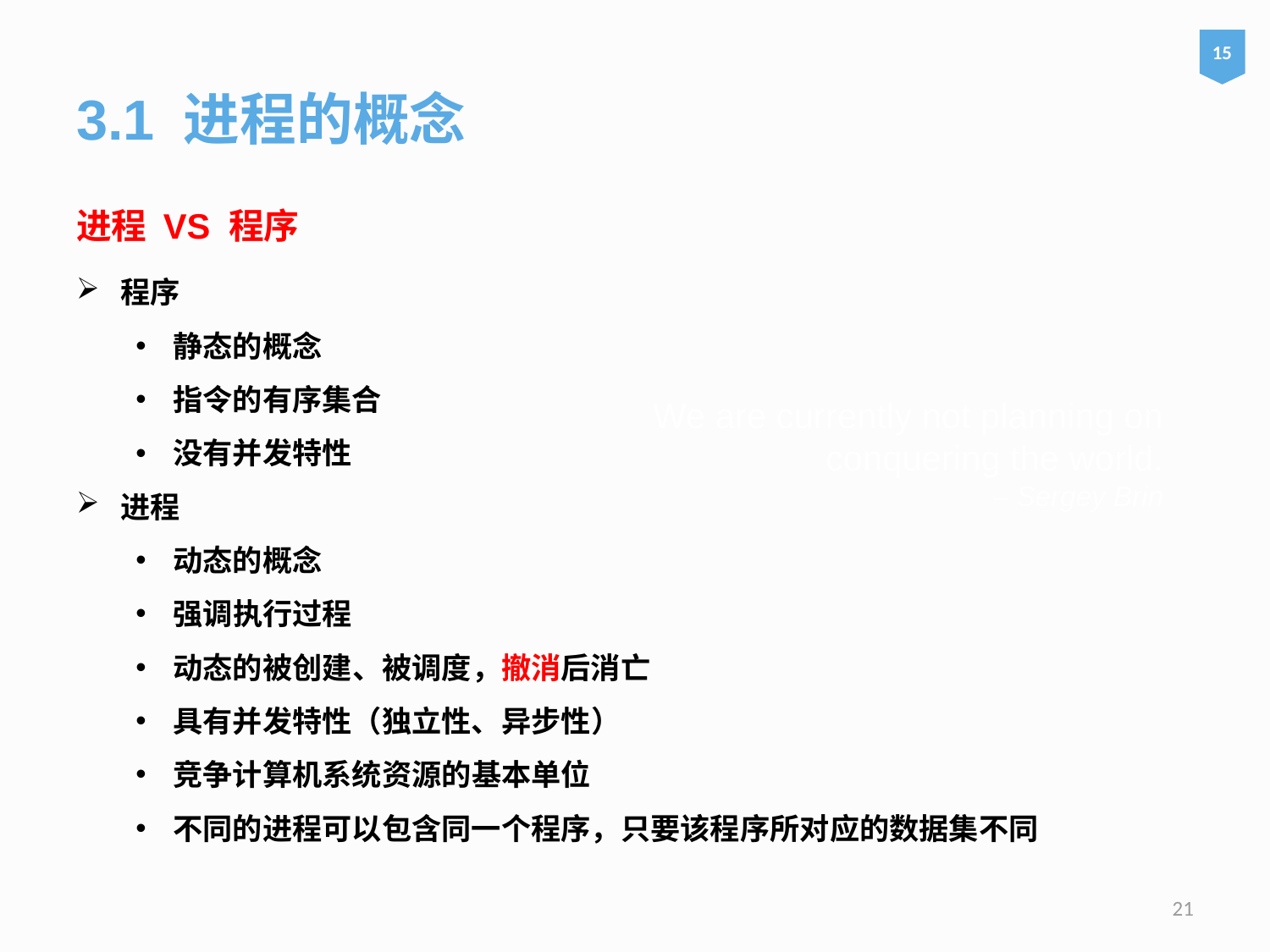

15
3.1 进程的概念
进程 VS 程序
程序
静态的概念
指令的有序集合
没有并发特性
进程
动态的概念
强调执行过程
动态的被创建、被调度，撤消后消亡
具有并发特性（独立性、异步性）
竞争计算机系统资源的基本单位
不同的进程可以包含同一个程序，只要该程序所对应的数据集不同
# We are currently not planning on conquering the world. – Sergey Brin
21